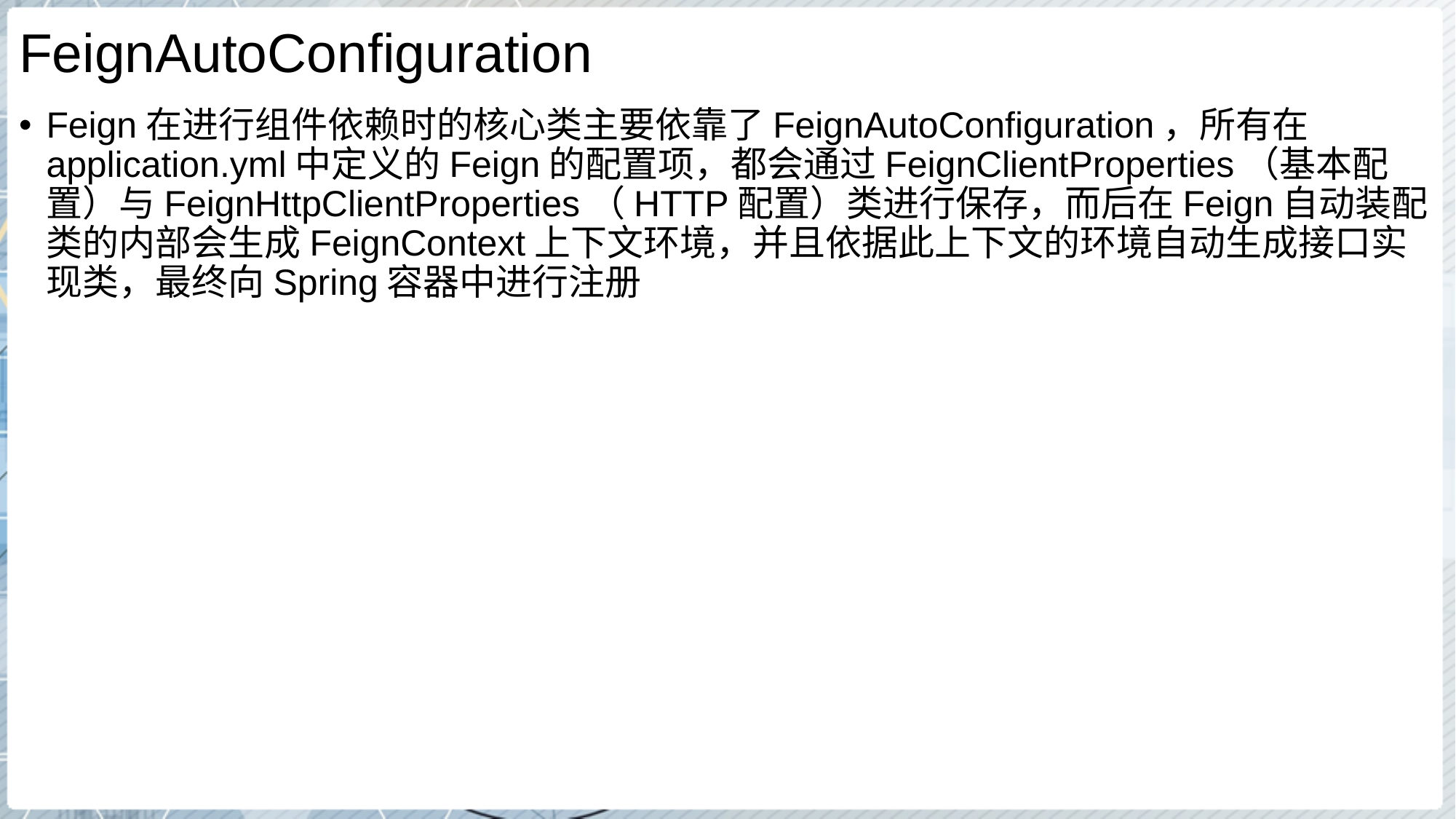

# FeignAutoConfiguration
Feign在进行组件依赖时的核心类主要依靠了FeignAutoConfiguration，所有在application.yml中定义的Feign的配置项，都会通过FeignClientProperties（基本配置）与FeignHttpClientProperties（HTTP配置）类进行保存，而后在Feign自动装配类的内部会生成FeignContext上下文环境，并且依据此上下文的环境自动生成接口实现类，最终向Spring容器中进行注册